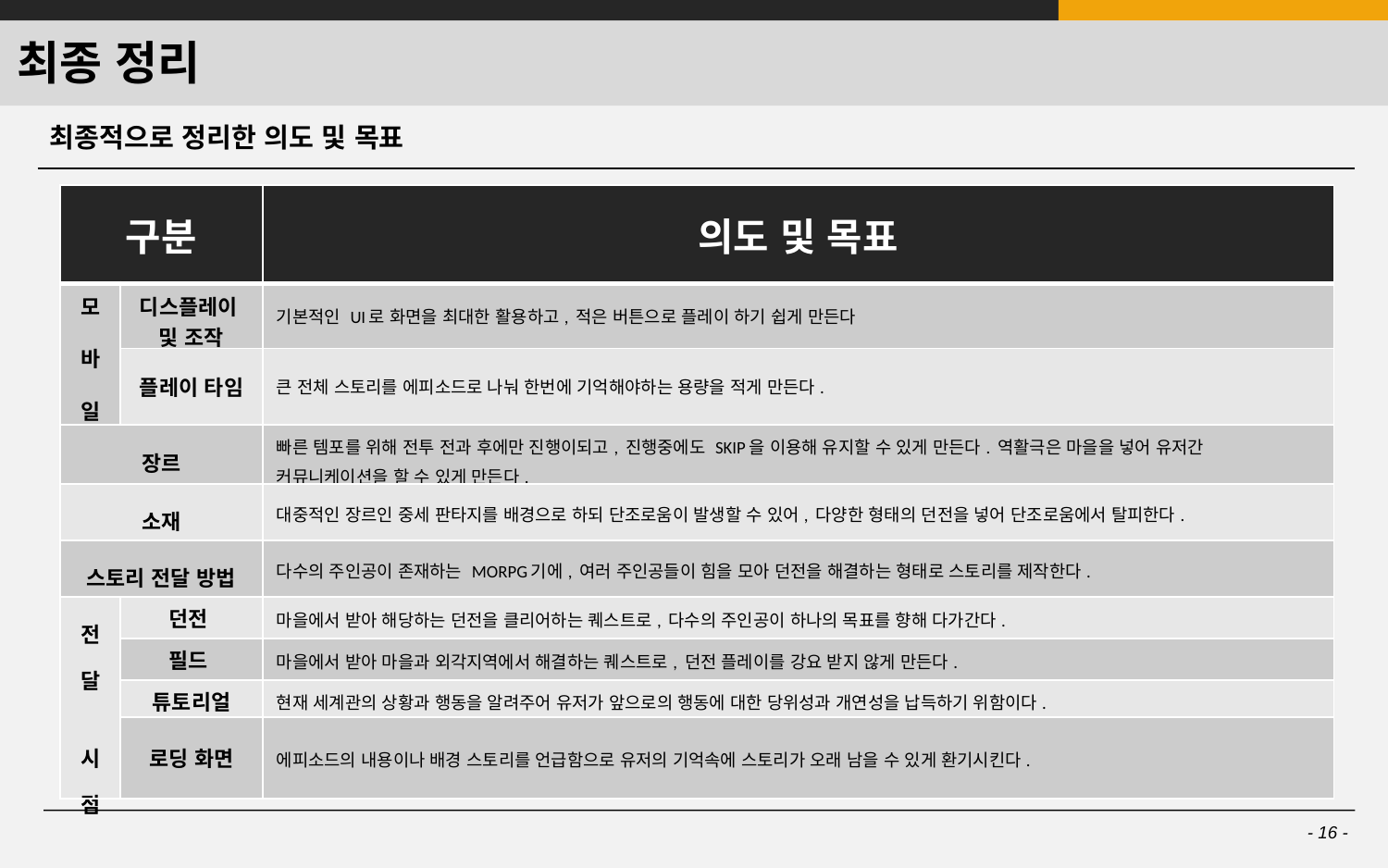

옆에 내용은 읽어봐라~ 라고 설명하기 보다는 핵심적인 부분만 전달 발표를 통해서 전달하겠다고 얘기하는 것이 좋을 것 같다.
# 최종 정리
최종적으로 정리한 의도 및 목표
| 구분 |  | 의도 및 목표 |
| --- | --- | --- |
| 모 바 일 | 디스플레이 및 조작 | 기본적인 UI로 화면을 최대한 활용하고, 적은 버튼으로 플레이 하기 쉽게 만든다 |
|  | 플레이 타임 | 큰 전체 스토리를 에피소드로 나눠 한번에 기억해야하는 용량을 적게 만든다. |
| 장르 |  | 빠른 템포를 위해 전투 전과 후에만 진행이되고, 진행중에도 SKIP을 이용해 유지할 수 있게 만든다. 역활극은 마을을 넣어 유저간 커뮤니케이션을 할 수 있게 만든다. |
| 소재 |  | 대중적인 장르인 중세 판타지를 배경으로 하되 단조로움이 발생할 수 있어, 다양한 형태의 던전을 넣어 단조로움에서 탈피한다. |
| 스토리 전달 방법 |  | 다수의 주인공이 존재하는 MORPG기에, 여러 주인공들이 힘을 모아 던전을 해결하는 형태로 스토리를 제작한다. |
| 전달 시 점 | 던전 | 마을에서 받아 해당하는 던전을 클리어하는 퀘스트로, 다수의 주인공이 하나의 목표를 향해 다가간다. |
|  | 필드 | 마을에서 받아 마을과 외각지역에서 해결하는 퀘스트로, 던전 플레이를 강요 받지 않게 만든다. |
|  | 튜토리얼 | 현재 세계관의 상황과 행동을 알려주어 유저가 앞으로의 행동에 대한 당위성과 개연성을 납득하기 위함이다. |
|  | 로딩 화면 | 에피소드의 내용이나 배경 스토리를 언급함으로 유저의 기억속에 스토리가 오래 남을 수 있게 환기시킨다. |